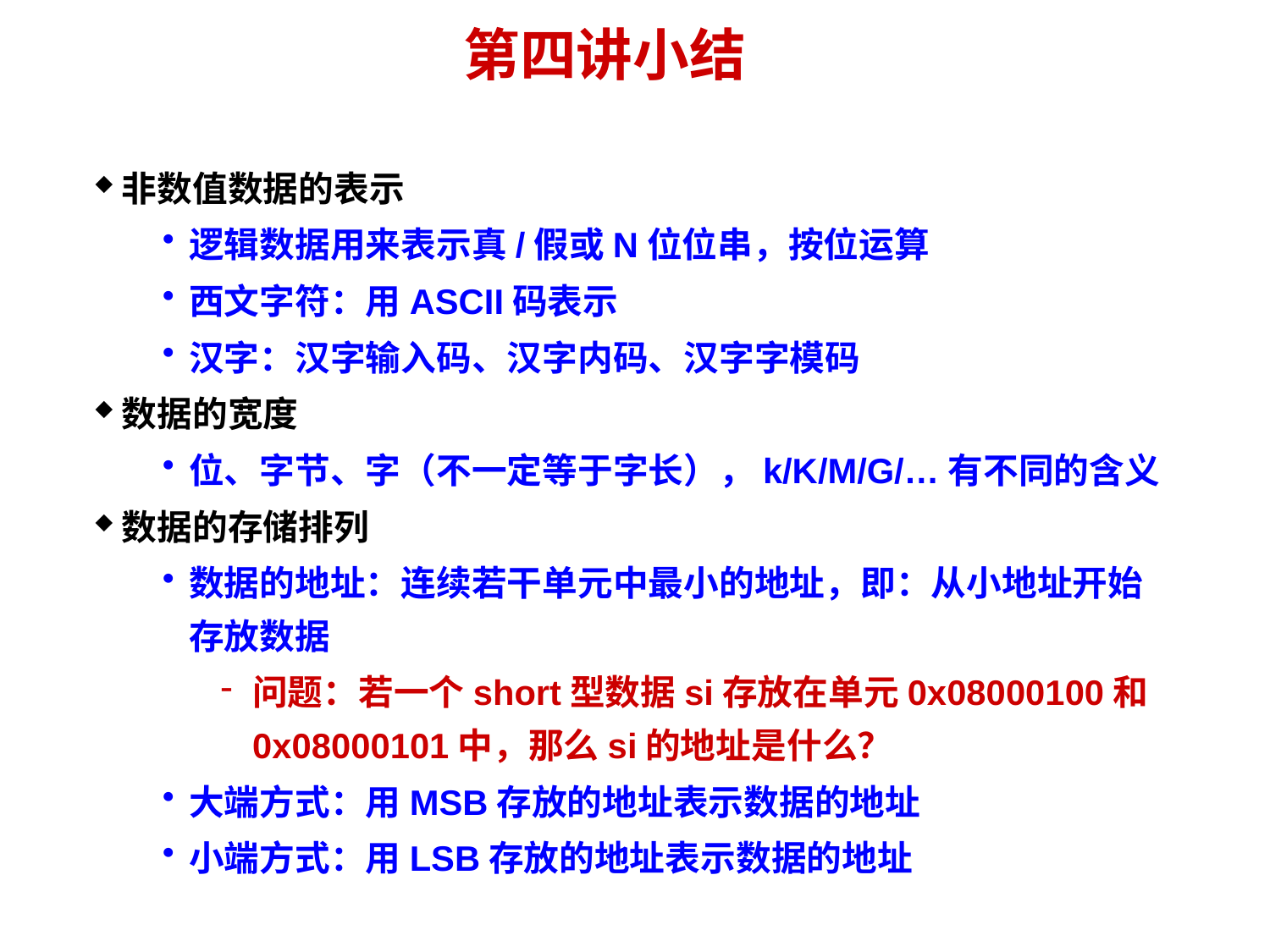

# 第四讲小结
非数值数据的表示
逻辑数据用来表示真/假或N位位串，按位运算
西文字符：用ASCII码表示
汉字：汉字输入码、汉字内码、汉字字模码
数据的宽度
位、字节、字（不一定等于字长），k/K/M/G/…有不同的含义
数据的存储排列
数据的地址：连续若干单元中最小的地址，即：从小地址开始存放数据
问题：若一个short型数据si存放在单元0x08000100和0x08000101中，那么si的地址是什么？
大端方式：用MSB存放的地址表示数据的地址
小端方式：用LSB存放的地址表示数据的地址